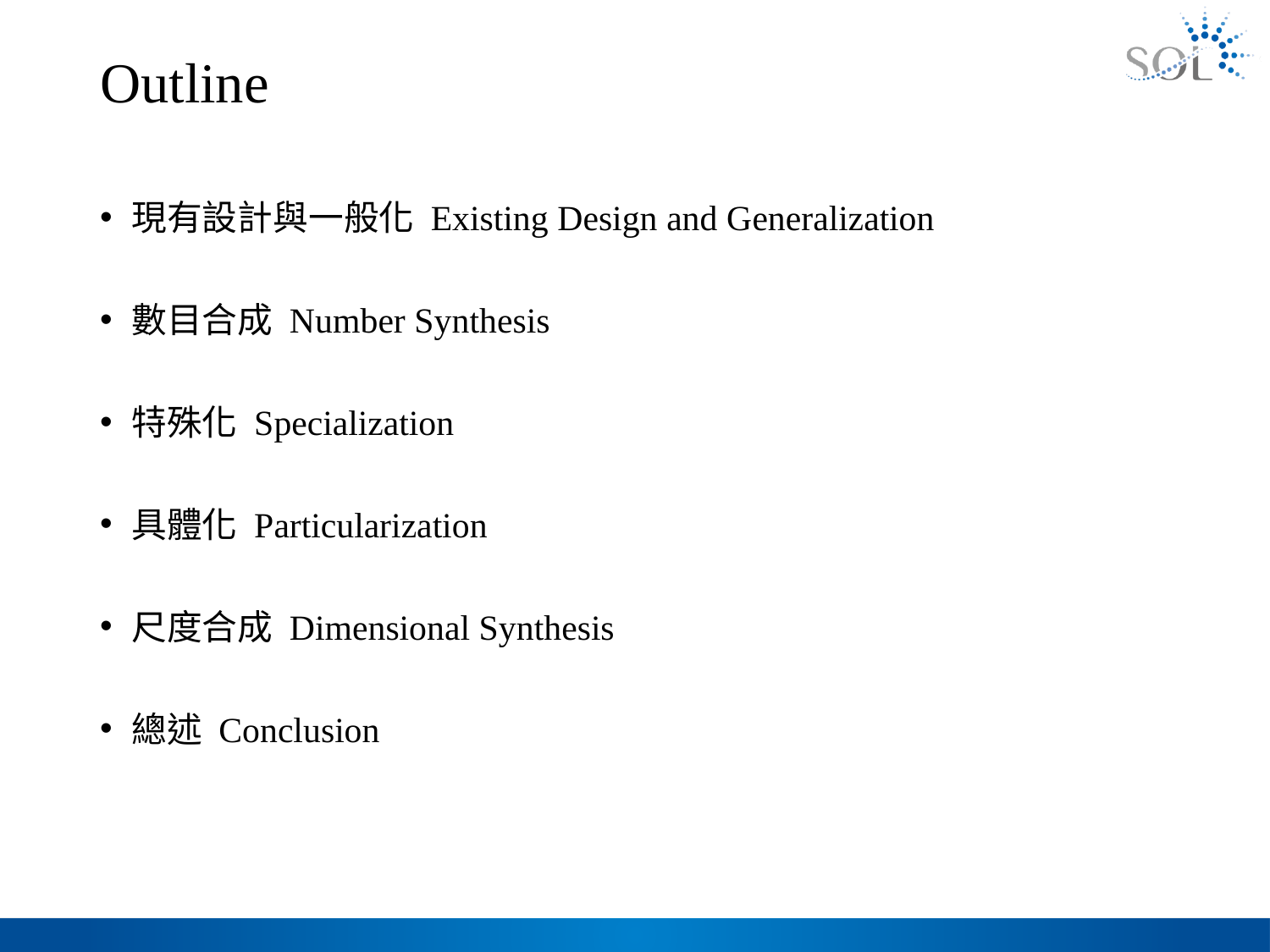

# Outline
現有設計與一般化 Existing Design and Generalization
數目合成 Number Synthesis
特殊化 Specialization
具體化 Particularization
尺度合成 Dimensional Synthesis
總述 Conclusion